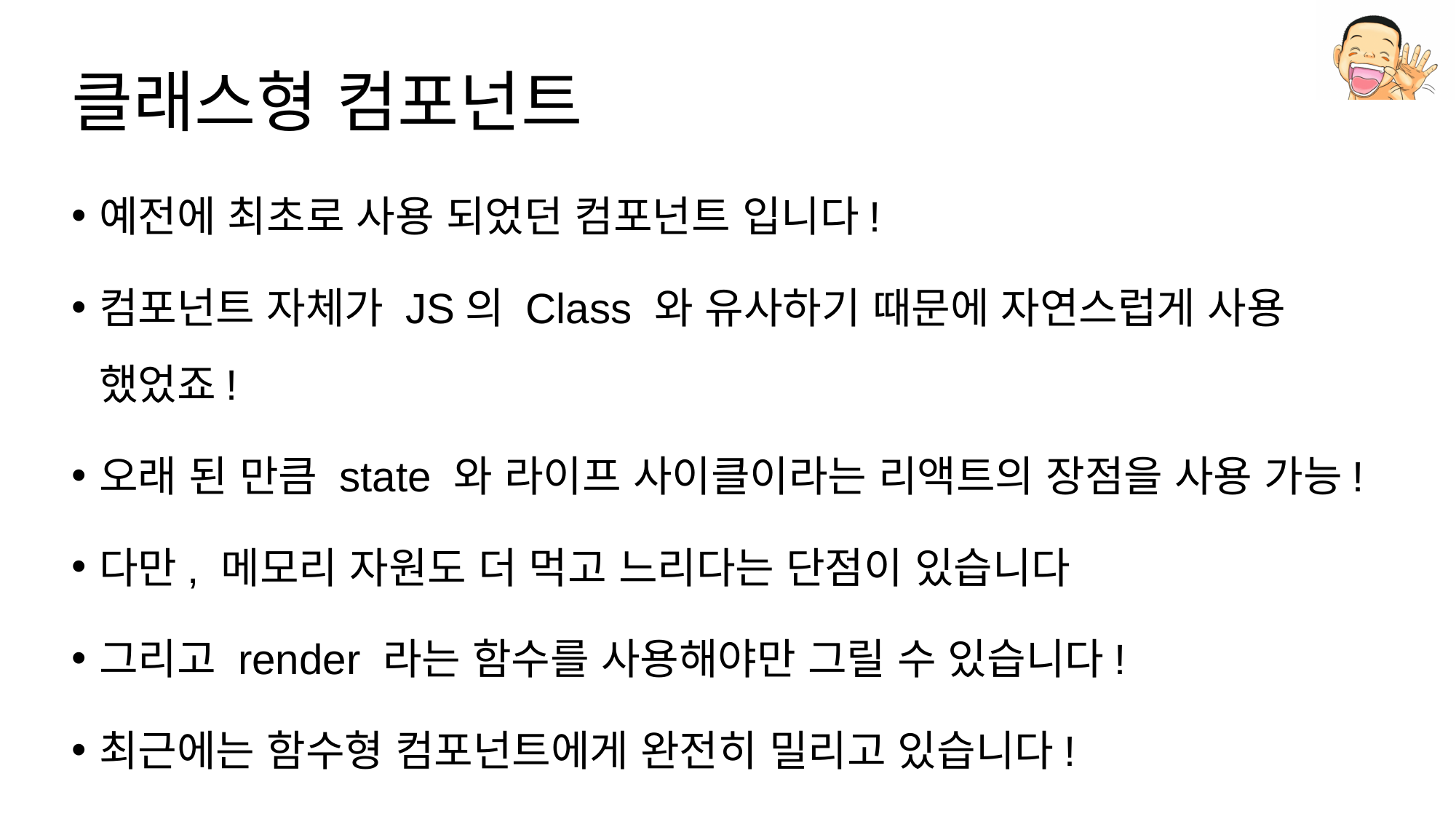

# 클래스형 컴포넌트
예전에 최초로 사용 되었던 컴포넌트 입니다!
컴포넌트 자체가 JS의 Class 와 유사하기 때문에 자연스럽게 사용 했었죠!
오래 된 만큼 state 와 라이프 사이클이라는 리액트의 장점을 사용 가능!
다만, 메모리 자원도 더 먹고 느리다는 단점이 있습니다
그리고 render 라는 함수를 사용해야만 그릴 수 있습니다!
최근에는 함수형 컴포넌트에게 완전히 밀리고 있습니다!